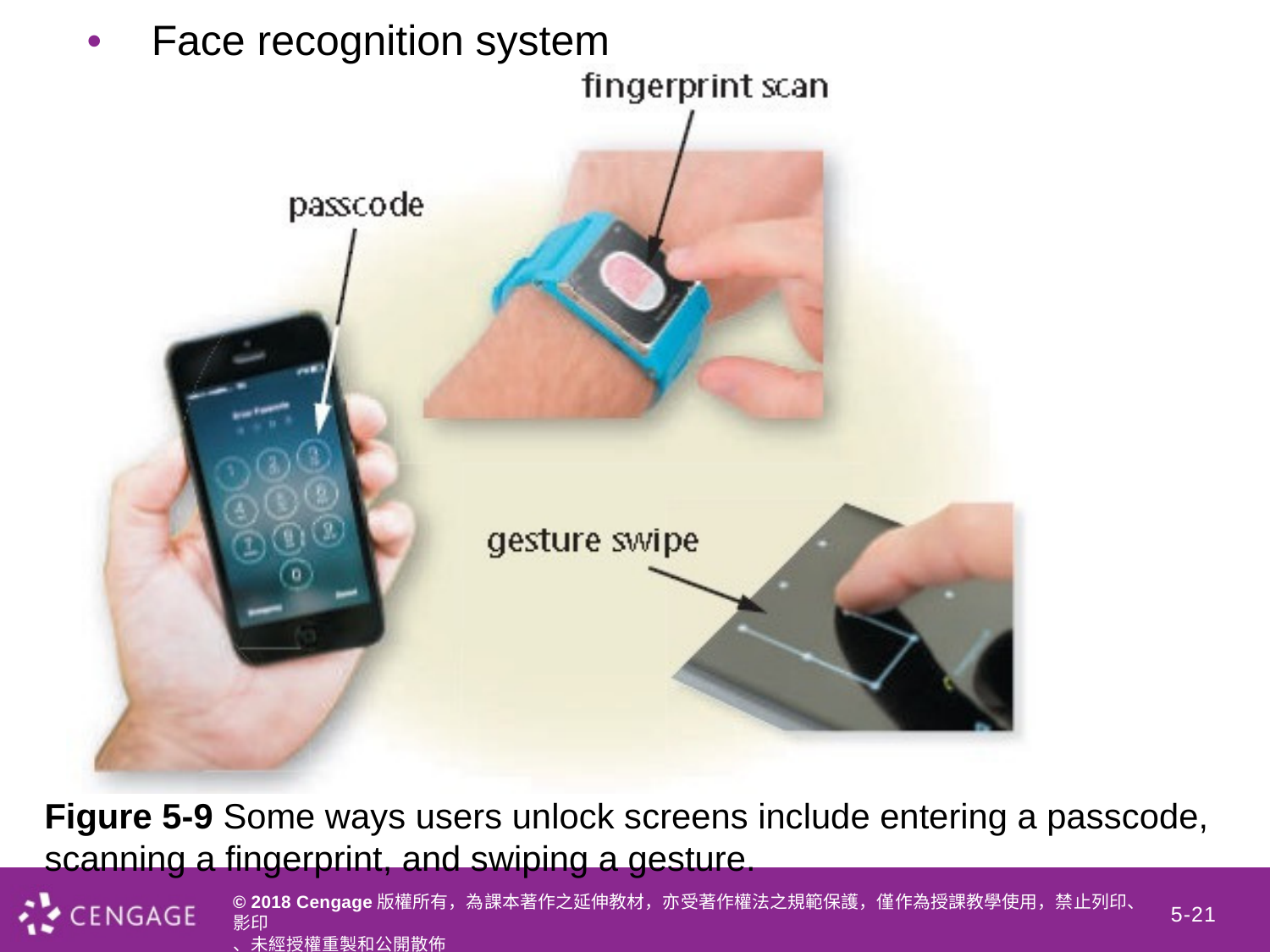

•
Face recognition system

Figure 5-9 Some ways users unlock screens include entering a passcode, scanning a fingerprint, and swiping a gesture.

© 2018 Cengage版權所有，為課本著作之延伸教材，亦受著作權法之規範保護，僅作為授課教學使用，禁止列印、影印
、未經授權重製和公開散佈
5-21